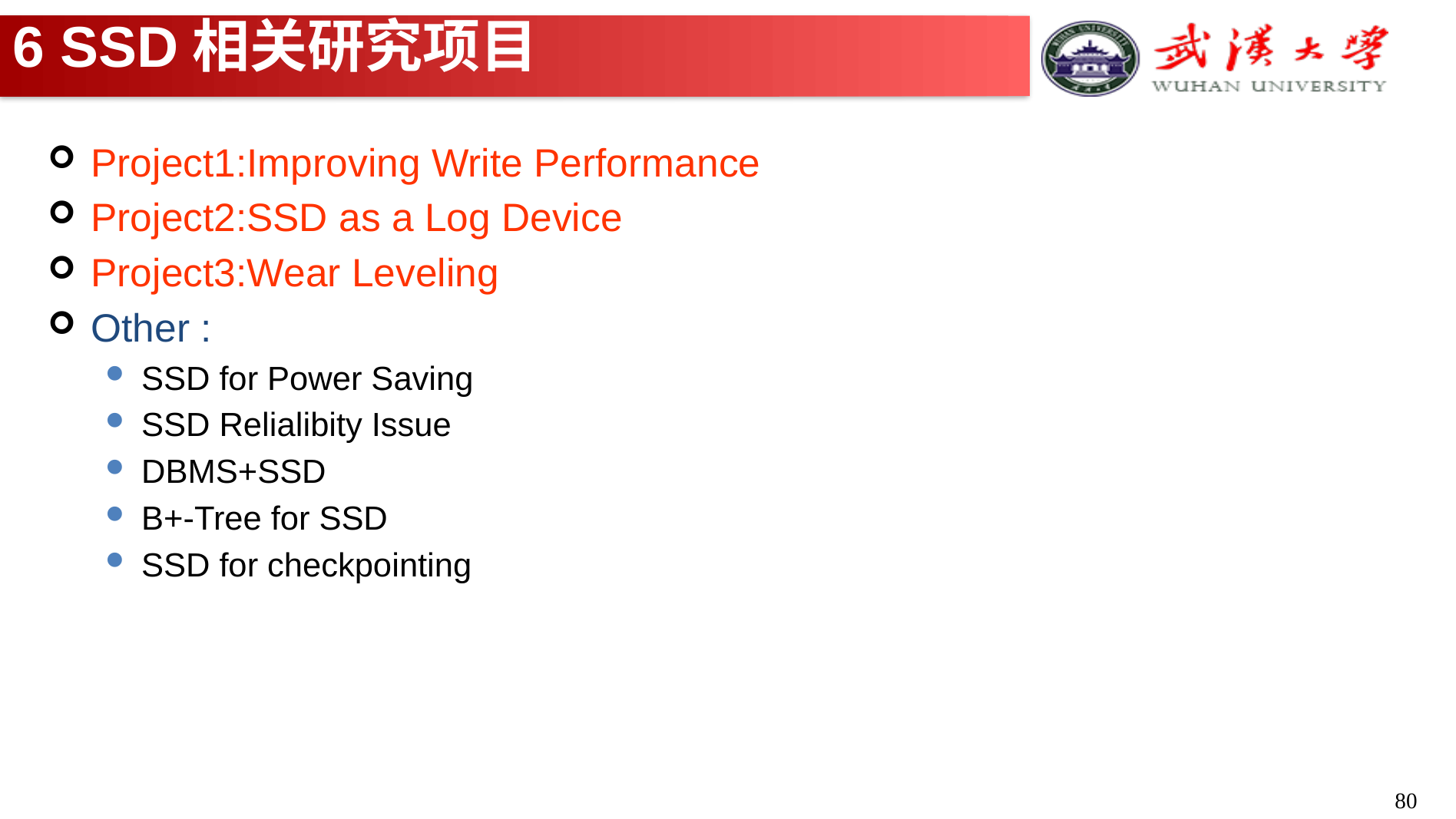

# 6 SSD相关研究项目
Project1:Improving Write Performance
Project2:SSD as a Log Device
Project3:Wear Leveling
Other :
SSD for Power Saving
SSD Relialibity Issue
DBMS+SSD
B+-Tree for SSD
SSD for checkpointing